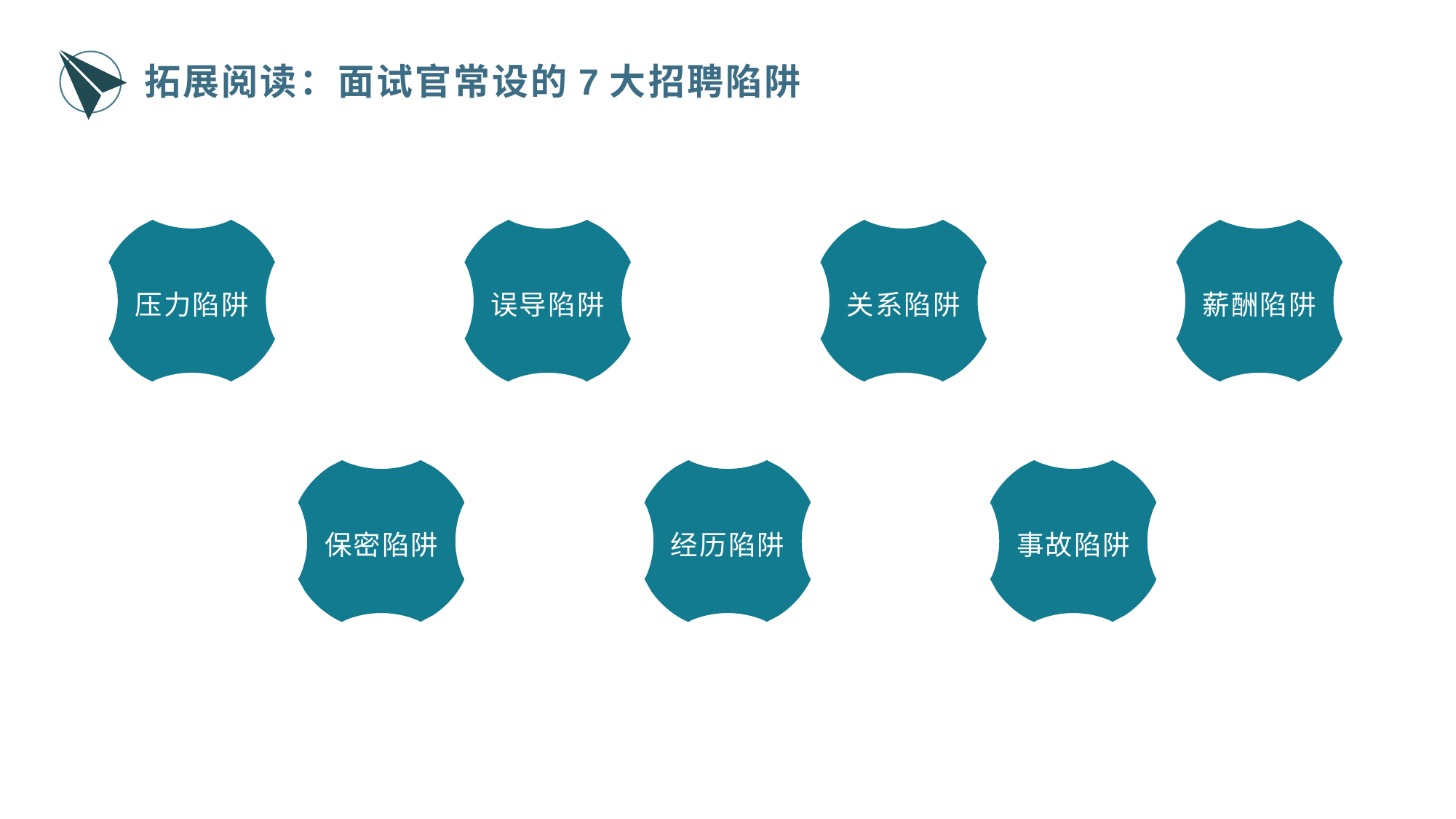

拓展阅读：面试官常设的7大招聘陷阱
压力陷阱
误导陷阱
关系陷阱
薪酬陷阱
保密陷阱
经历陷阱
事故陷阱